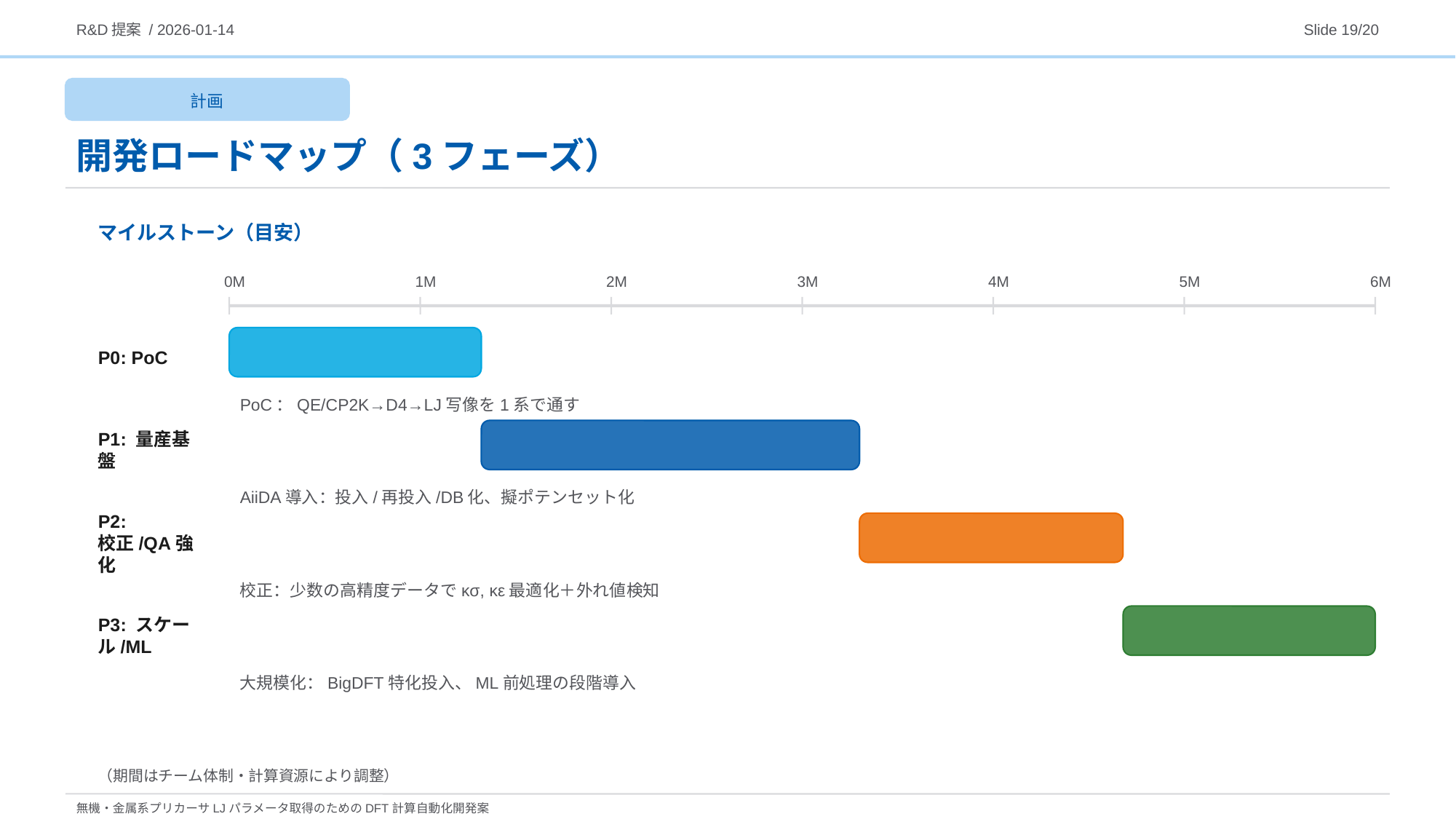

R&D提案 / 2026-01-14
Slide 19/20

計画
開発ロードマップ（3フェーズ）

マイルストーン（目安）
0M
1M
2M
3M
4M
5M
6M

P0: PoC
PoC：QE/CP2K→D4→LJ写像を1系で通す

P1: 量産基盤
AiiDA導入：投入/再投入/DB化、擬ポテンセット化

P2: 校正/QA強化
校正：少数の高精度データでκσ, κε最適化＋外れ値検知

P3: スケール/ML
大規模化：BigDFT特化投入、ML前処理の段階導入
（期間はチーム体制・計算資源により調整）

無機・金属系プリカーサLJパラメータ取得のためのDFT計算自動化開発案